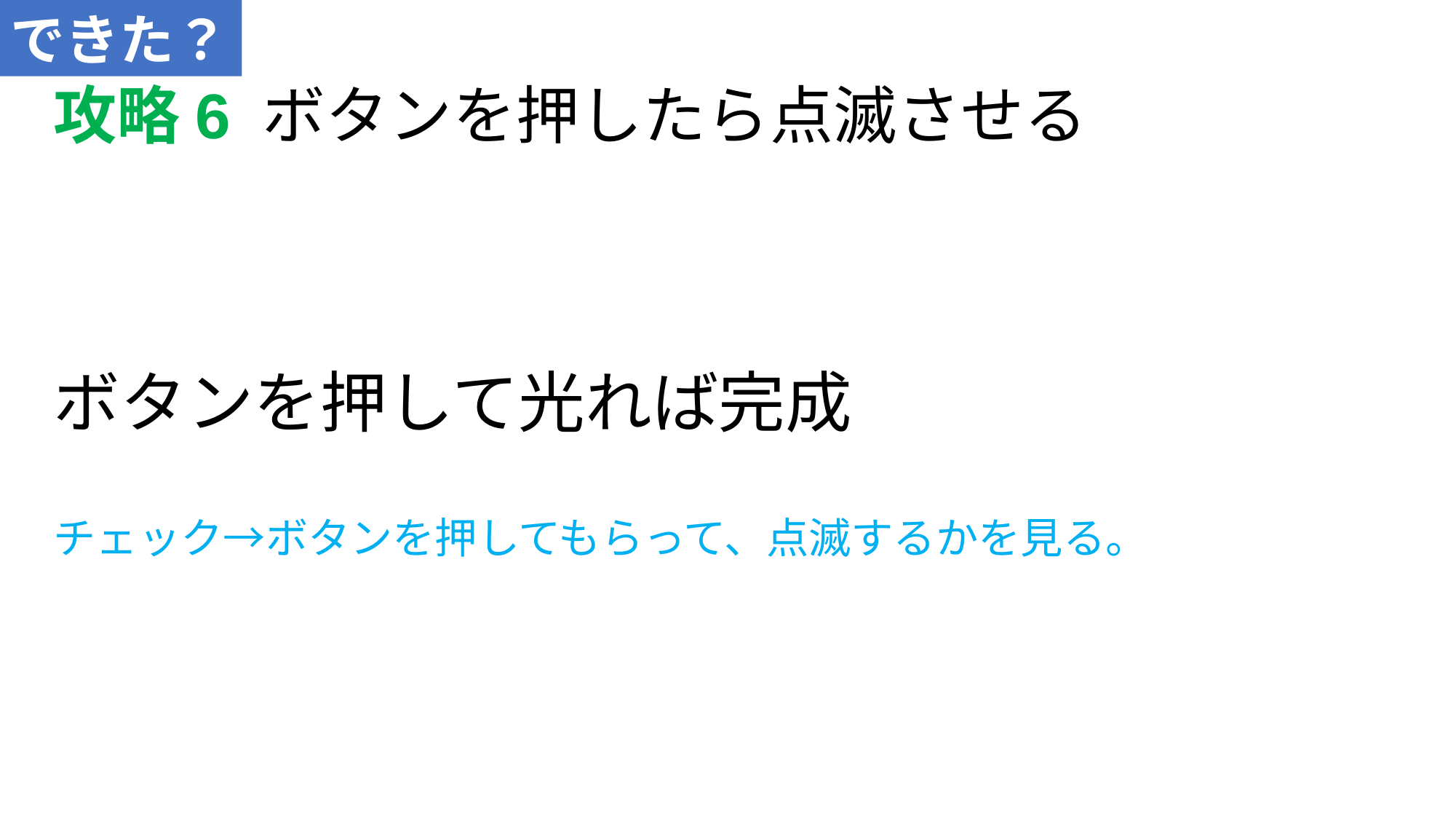

できた？
# 攻略6 ボタンを押したら点滅させる

ボタンを押して光れば完成

チェック→ボタンを押してもらって、点滅するかを見る。